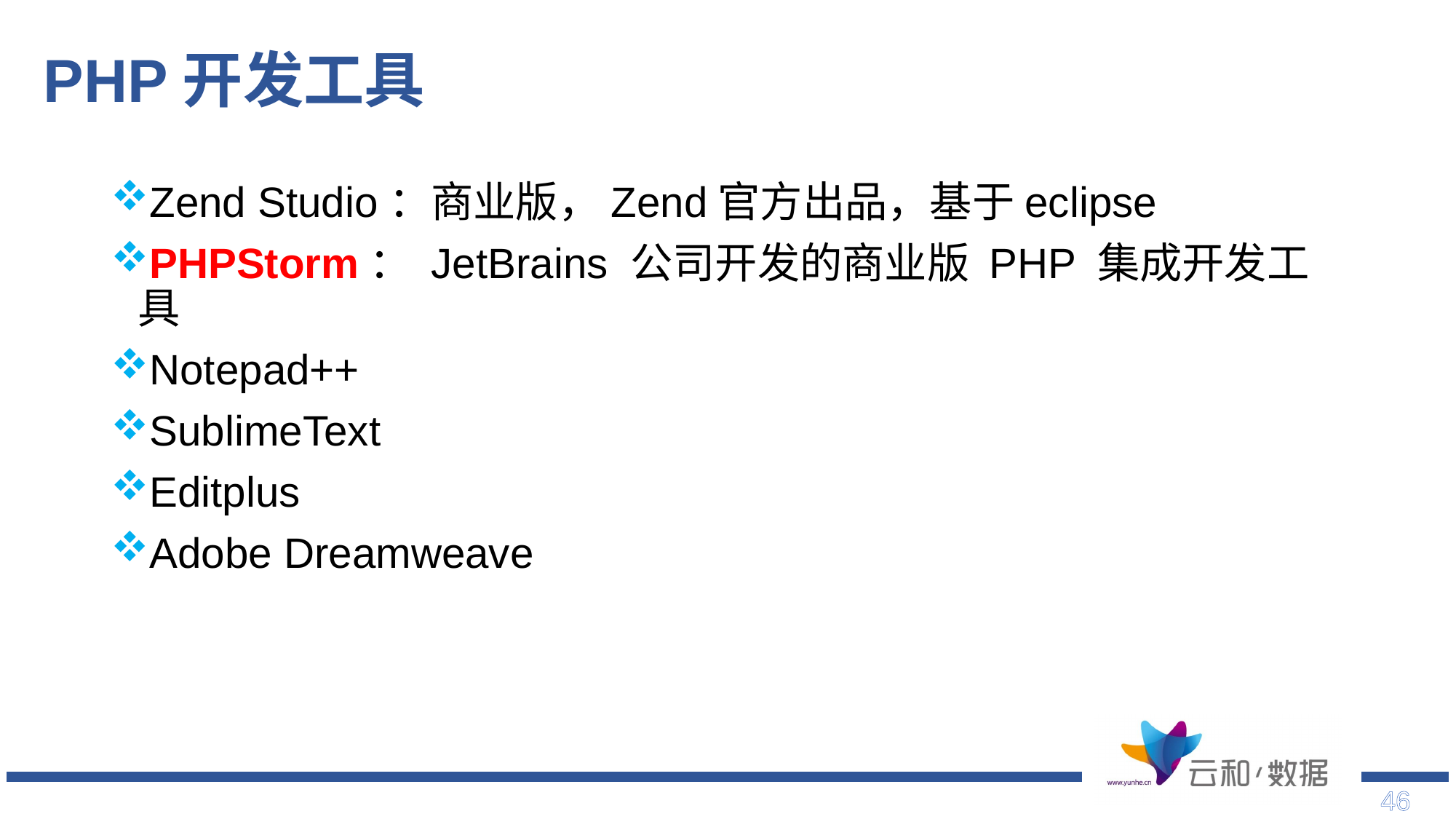

# PHP开发工具
Zend Studio：商业版，Zend官方出品，基于eclipse
PHPStorm： JetBrains 公司开发的商业版 PHP 集成开发工具
Notepad++
SublimeText
Editplus
Adobe Dreamweave